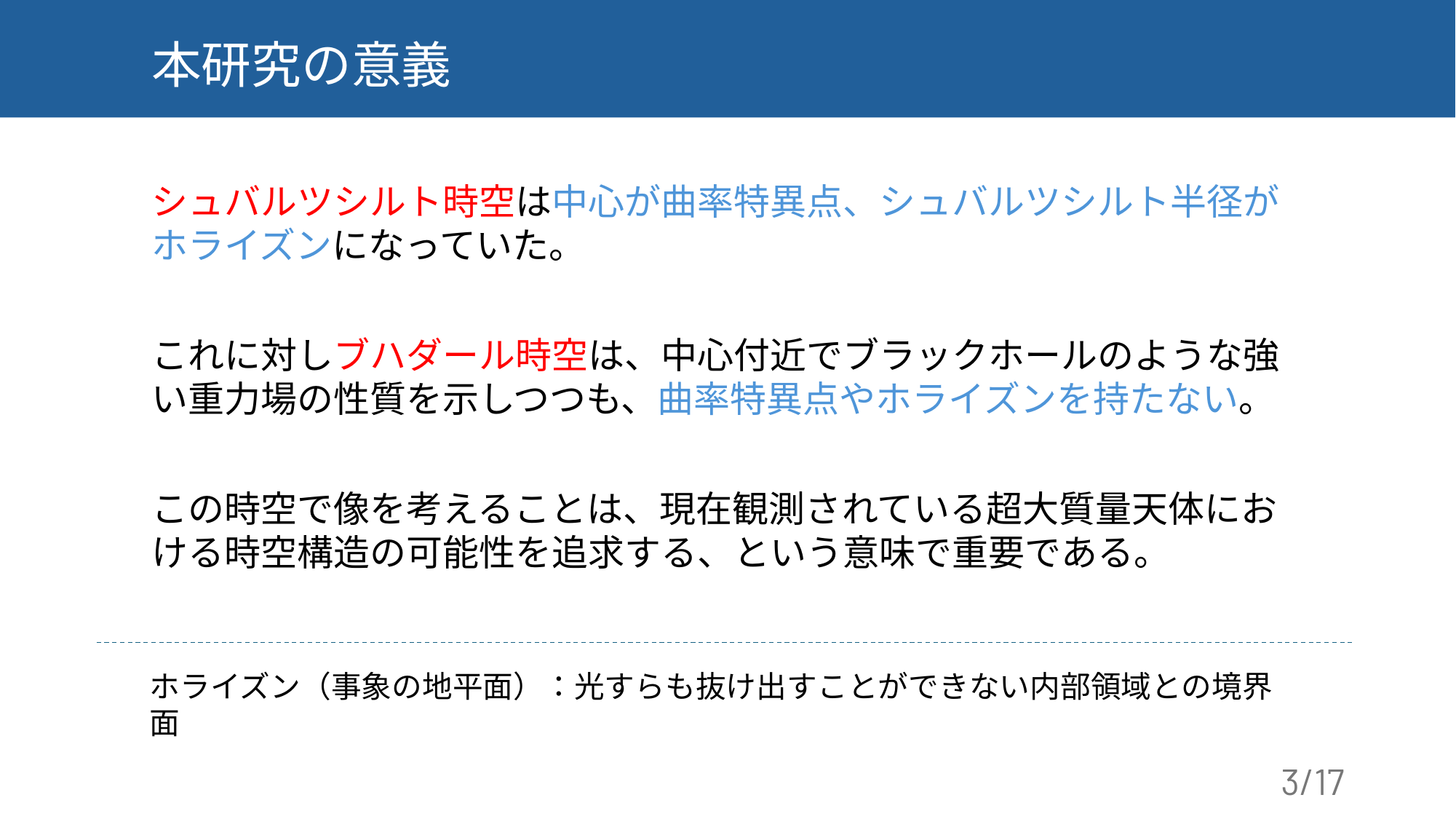

# 本研究の意義
シュバルツシルト時空は中心が曲率特異点、シュバルツシルト半径がホライズンになっていた。

これに対しブハダール時空は、中心付近でブラックホールのような強い重力場の性質を示しつつも、曲率特異点やホライズンを持たない。

この時空で像を考えることは、現在観測されている超大質量天体における時空構造の可能性を追求する、という意味で重要である。
ホライズン（事象の地平面）：光すらも抜け出すことができない内部領域との境界面
3/17